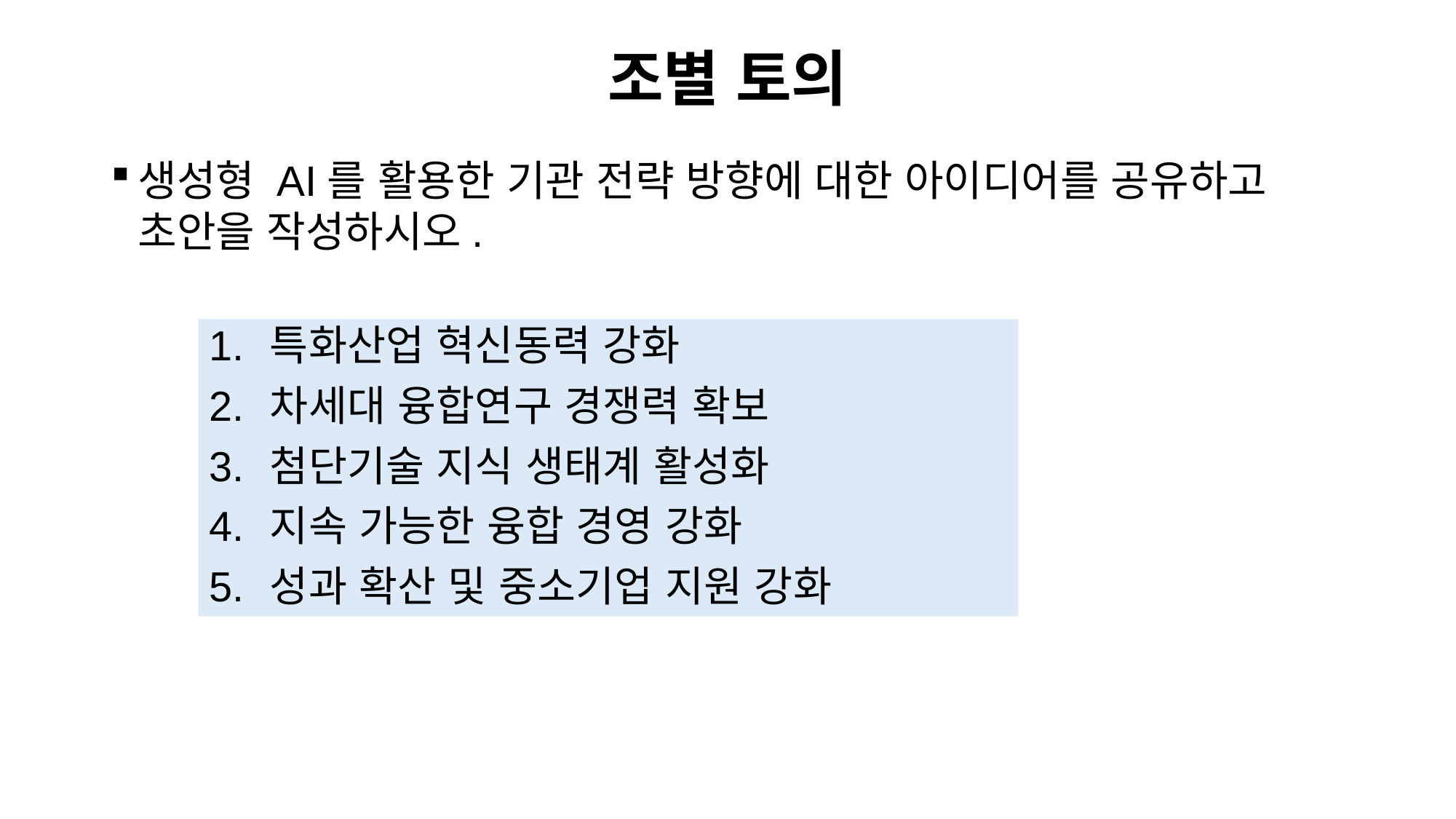

# 조별 토의

생성형 AI를 활용한 기관 전략 방향에 대한 아이디어를 공유하고 초안을 작성하시오.

특화산업 혁신동력 강화
차세대 융합연구 경쟁력 확보
첨단기술 지식 생태계 활성화
지속 가능한 융합 경영 강화
성과 확산 및 중소기업 지원 강화